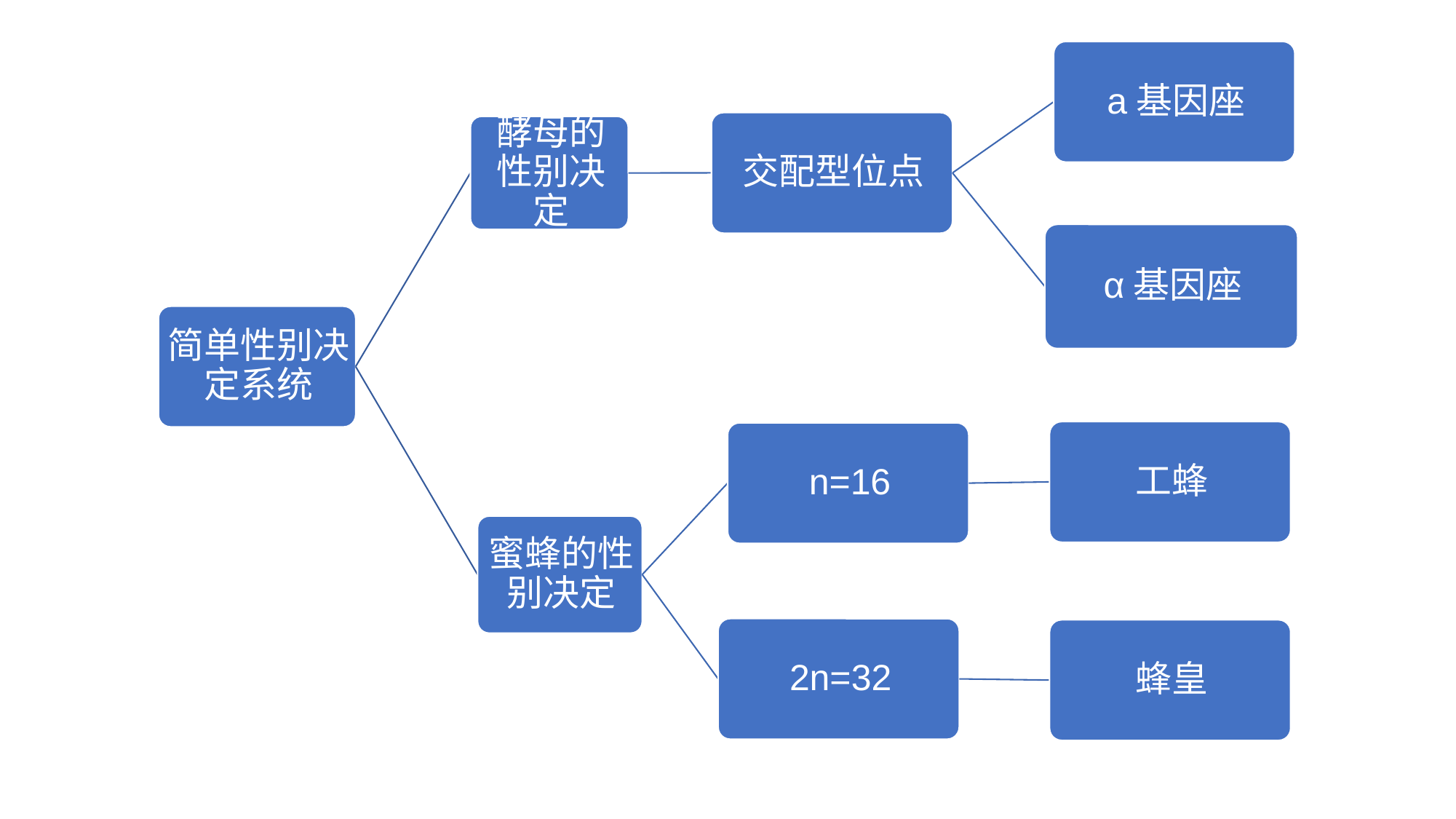

简单性别决定系统

酵母的性别决定

交配型位点

a基因座

α基因座

蜜蜂的性别决定

n=16

工蜂

2n=32

蜂皇